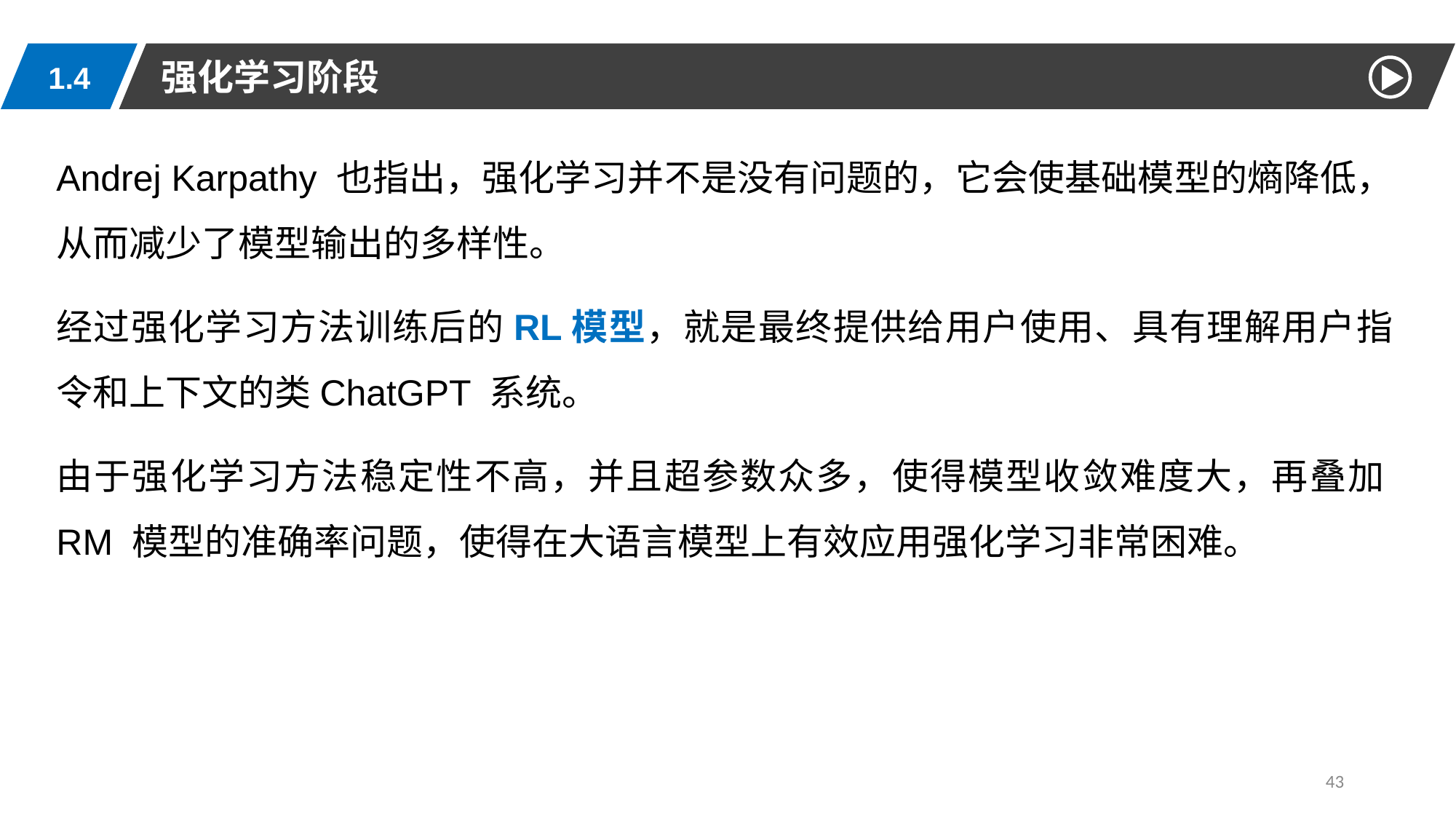

强化学习阶段
1.4

Andrej Karpathy 也指出，强化学习并不是没有问题的，它会使基础模型的熵降低，从而减少了模型输出的多样性。
经过强化学习方法训练后的RL模型，就是最终提供给用户使用、具有理解用户指令和上下文的类ChatGPT 系统。
由于强化学习方法稳定性不高，并且超参数众多，使得模型收敛难度大，再叠加RM 模型的准确率问题，使得在大语言模型上有效应用强化学习非常困难。
43